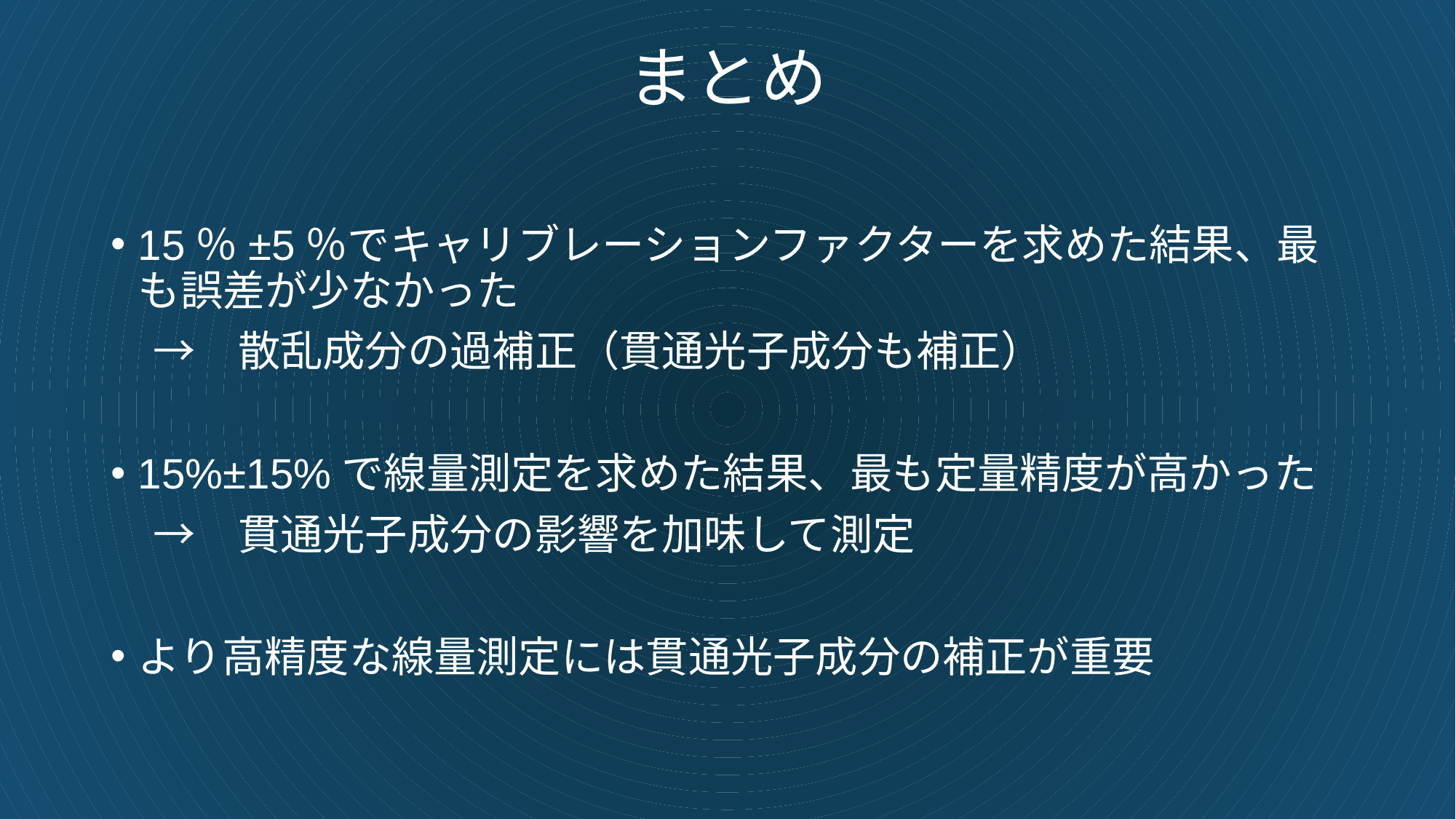

まとめ
15％±5％でキャリブレーションファクターを求めた結果、最も誤差が少なかった
　→　散乱成分の過補正（貫通光子成分も補正）

15%±15%で線量測定を求めた結果、最も定量精度が高かった
　→　貫通光子成分の影響を加味して測定

より高精度な線量測定には貫通光子成分の補正が重要